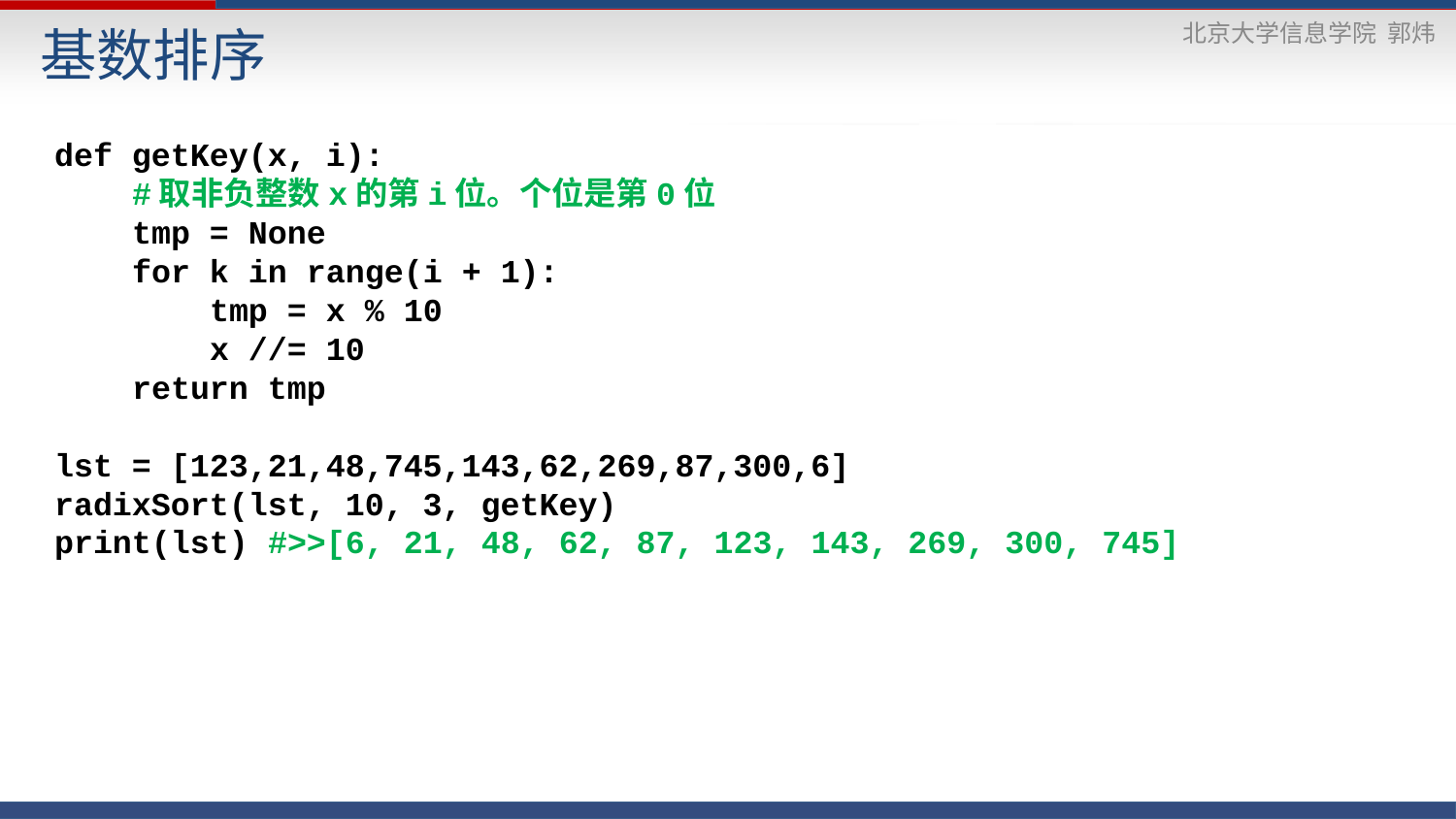

# 基数排序

def getKey(x, i):
    #取非负整数x的第i位。个位是第0位
    tmp = None
    for k in range(i + 1):
        tmp = x % 10
        x //= 10
    return tmp

lst = [123,21,48,745,143,62,269,87,300,6]
radixSort(lst, 10, 3, getKey)
print(lst) #>>[6, 21, 48, 62, 87, 123, 143, 269, 300, 745]

82